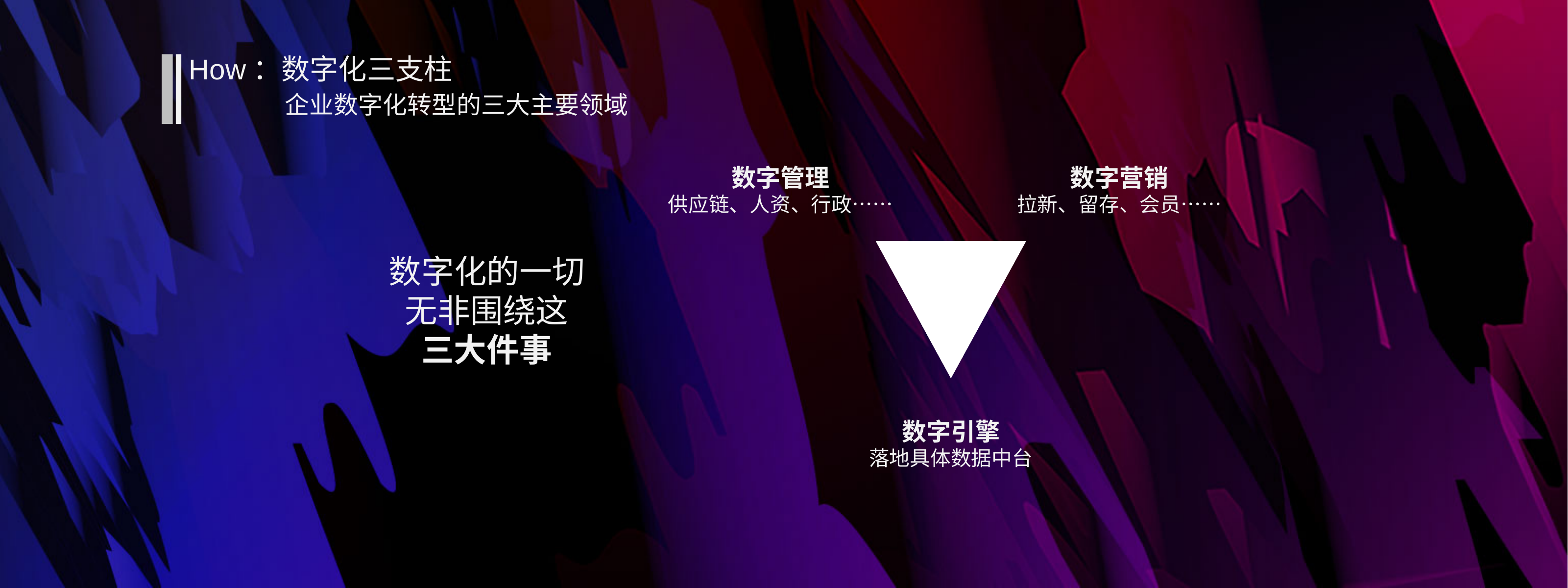

How：数字化三支柱
              企业数字化转型的三大主要领域
数字管理
供应链、人资、行政……
数字营销
拉新、留存、会员……

数字化的一切
无非围绕这
三大件事
数字引擎
落地具体数据中台